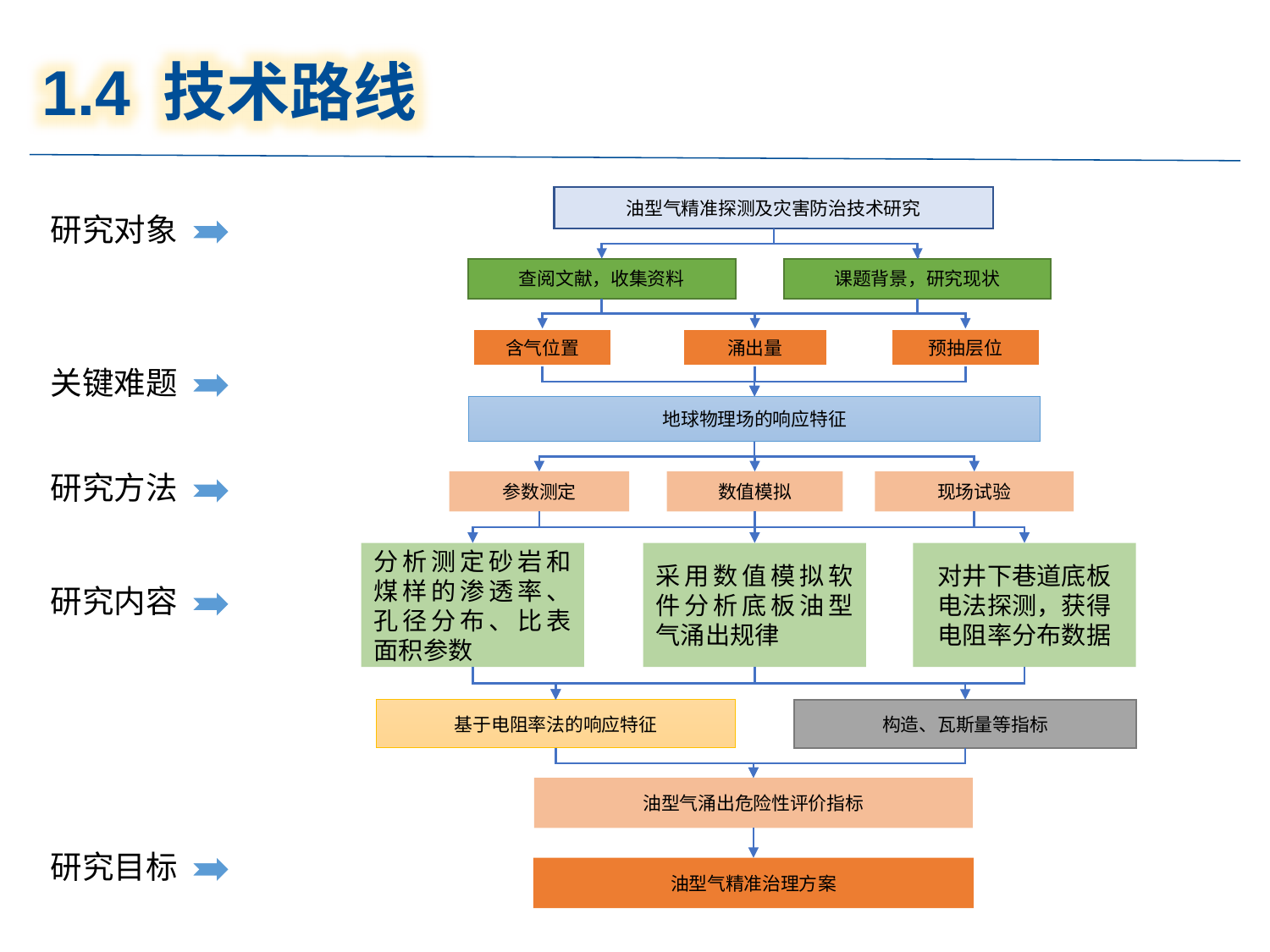

1.4 技术路线
油型气精准探测及灾害防治技术研究
研究对象

课题背景，研究现状
查阅文献，收集资料
含气位置
涌出量
预抽层位
关键难题

地球物理场的响应特征
研究方法

参数测定
数值模拟
现场试验
分析测定砂岩和煤样的渗透率、孔径分布、比表面积参数
采用数值模拟软件分析底板油型气涌出规律
对井下巷道底板电法探测，获得电阻率分布数据
研究内容

基于电阻率法的响应特征
构造、瓦斯量等指标
油型气涌出危险性评价指标
研究目标

油型气精准治理方案